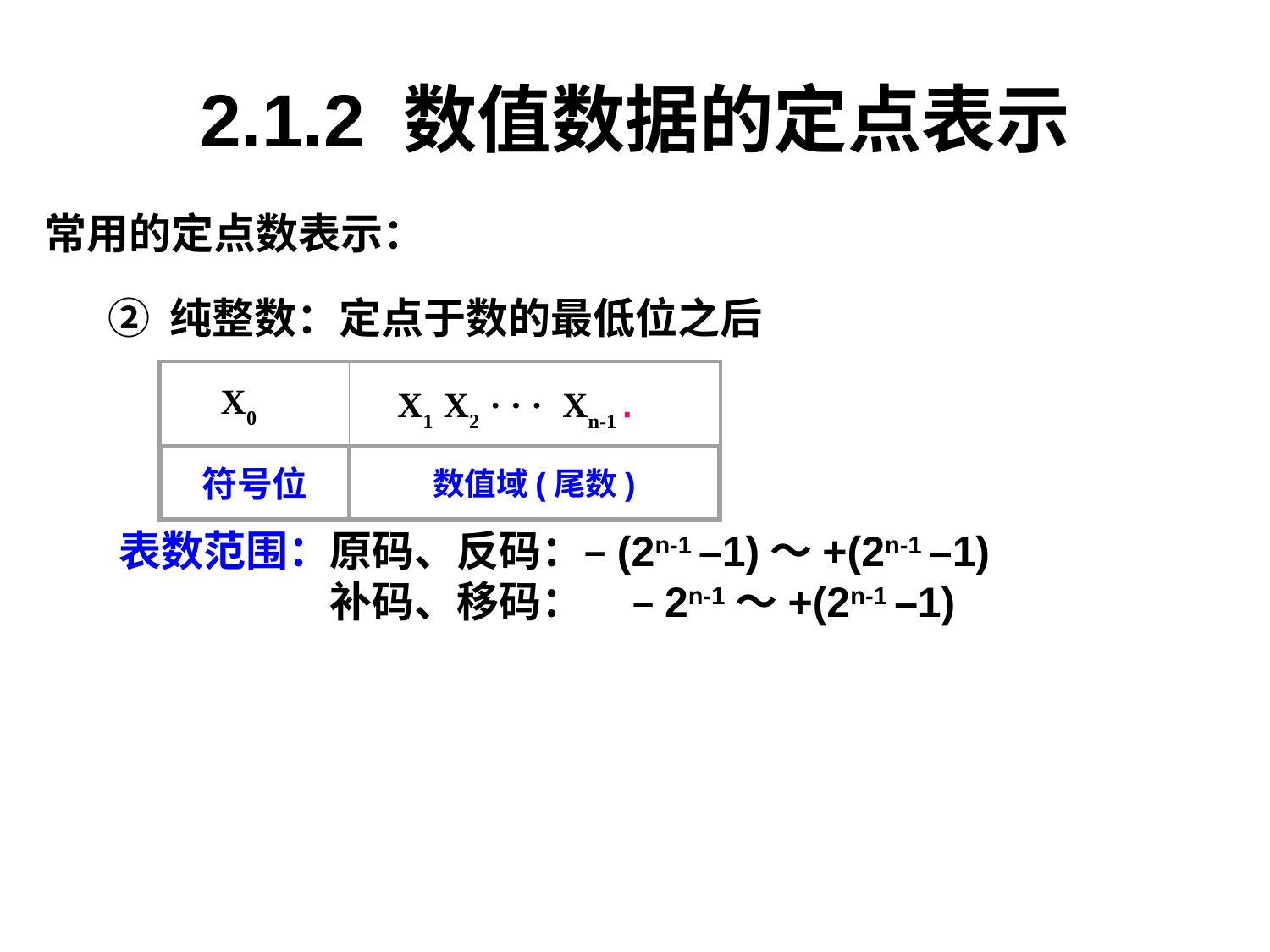

2.1.2 数值数据的定点表示
常用的定点数表示：
② 纯整数：定点于数的最低位之后

   X0

  X1  X2  · · ·  Xn-1 .

符号位

数值域(尾数)
表数范围：
原码、反码：–(2n-1 –1)～+(2n-1 –1)
补码、移码：     –2n-1～+(2n-1 –1)